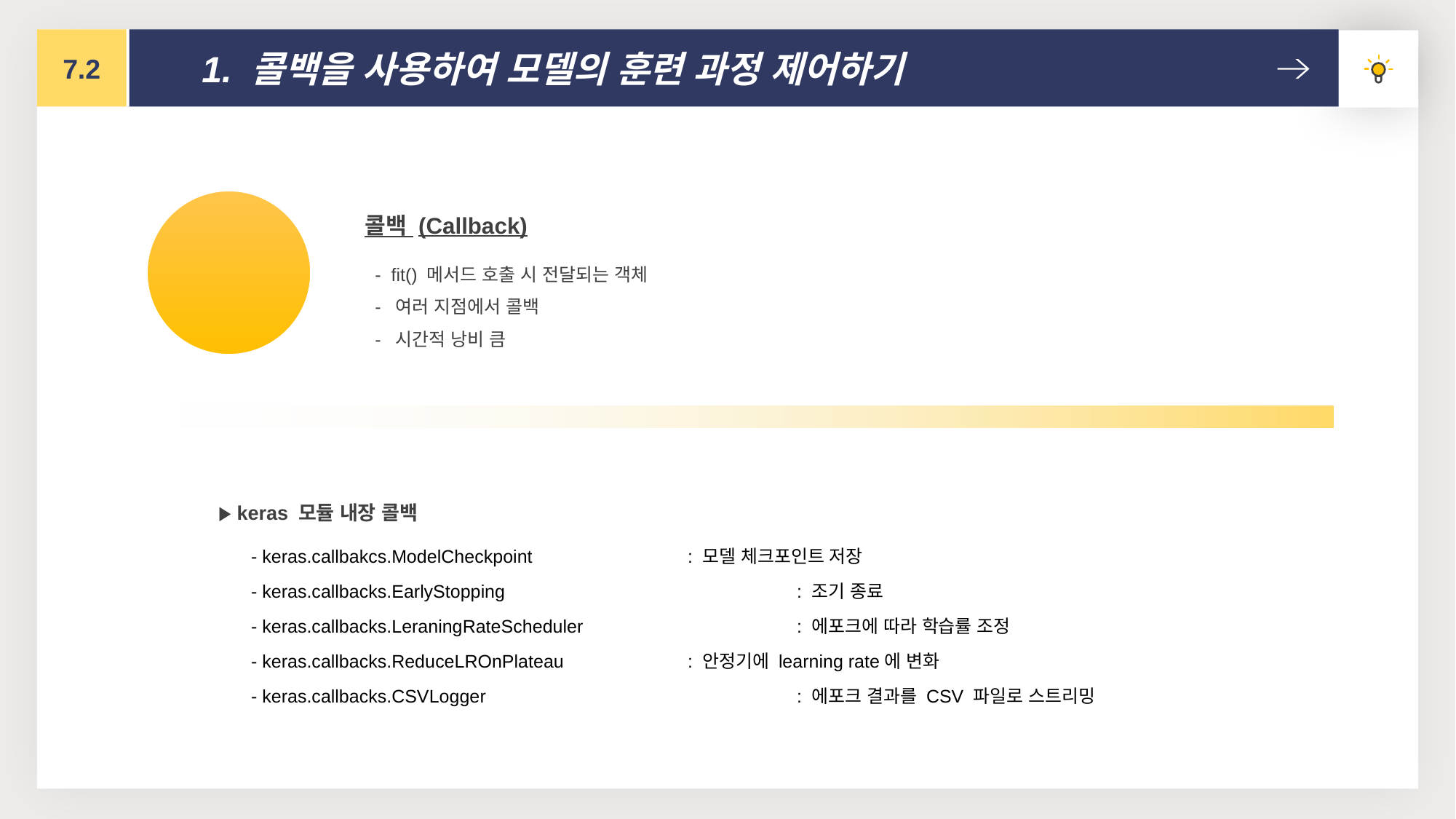

7.2
 1. 콜백을 사용하여 모델의 훈련 과정 제어하기

콜백 (Callback)

  -  fit() 메서드 호출 시 전달되는 객체
  -  여러 지점에서 콜백
  -  시간적 낭비 큼

    ▶ keras 모듈 내장 콜백

- keras.callbakcs.ModelCheckpoint 		: 모델 체크포인트 저장
- keras.callbacks.EarlyStopping			: 조기 종료
- keras.callbacks.LeraningRateScheduler    		: 에포크에 따라 학습률 조정
- keras.callbacks.ReduceLROnPlateau		: 안정기에 learning rate에 변화
- keras.callbacks.CSVLogger 			: 에포크 결과를 CSV 파일로 스트리밍